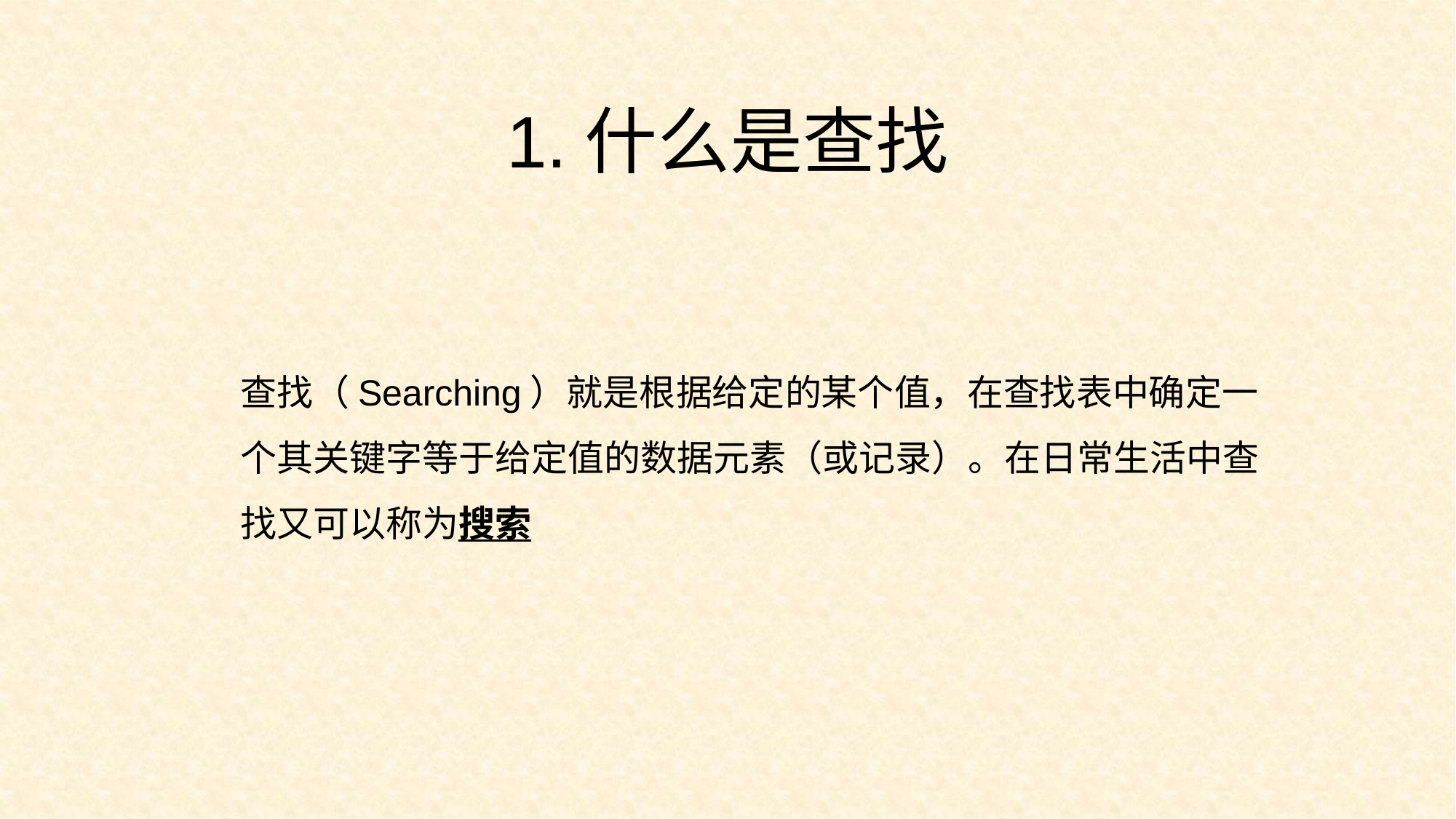

1.什么是查找
查找（Searching）就是根据给定的某个值，在查找表中确定一个其关键字等于给定值的数据元素（或记录）。在日常生活中查找又可以称为搜索